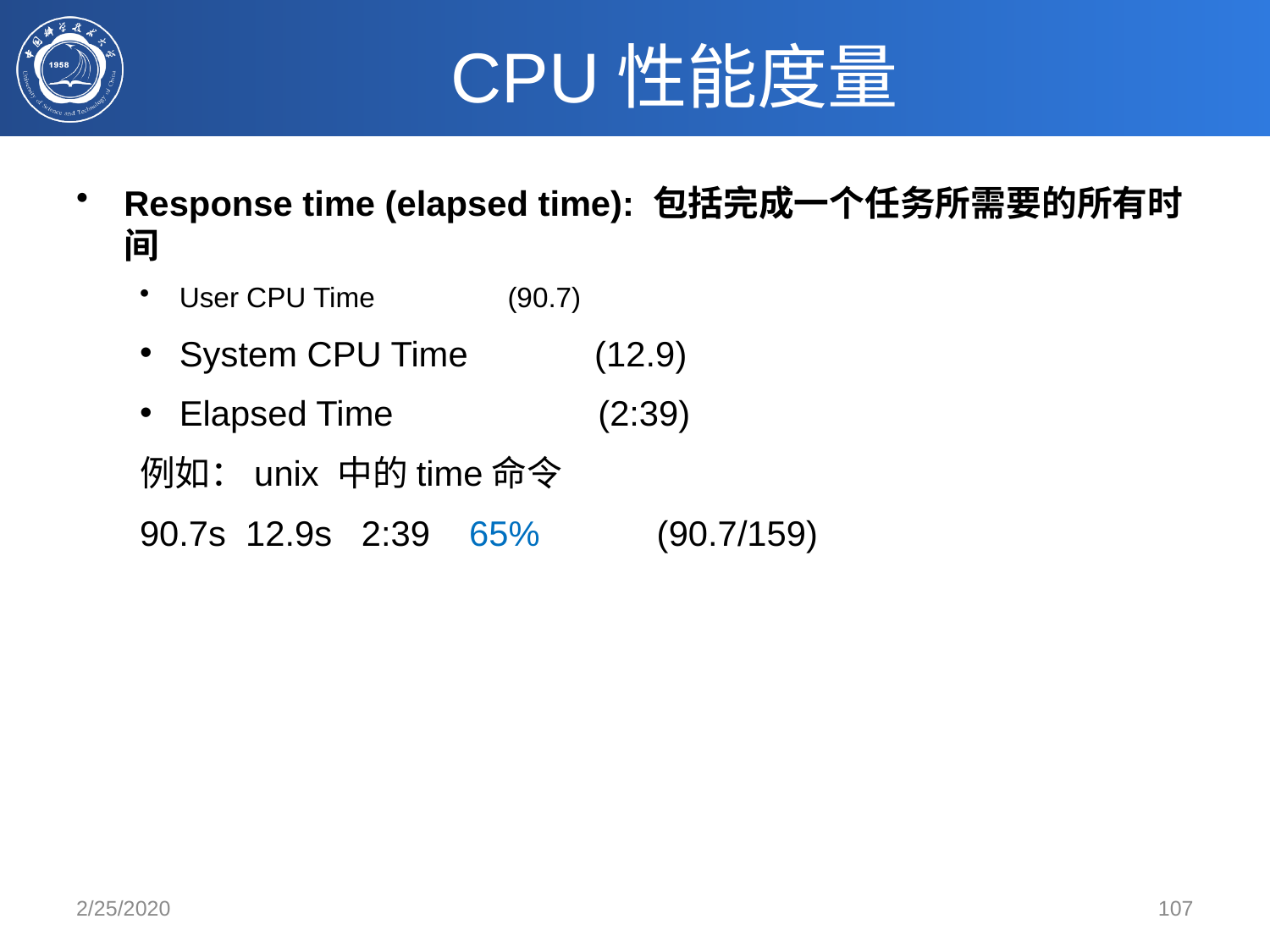

# CPU性能度量
Response time (elapsed time): 包括完成一个任务所需要的所有时间
User CPU Time                 (90.7)
System CPU Time             (12.9)
Elapsed Time                     (2:39)
例如：unix 中的time命令
90.7s  12.9s   2:39    65%            (90.7/159)
2/25/2020
107